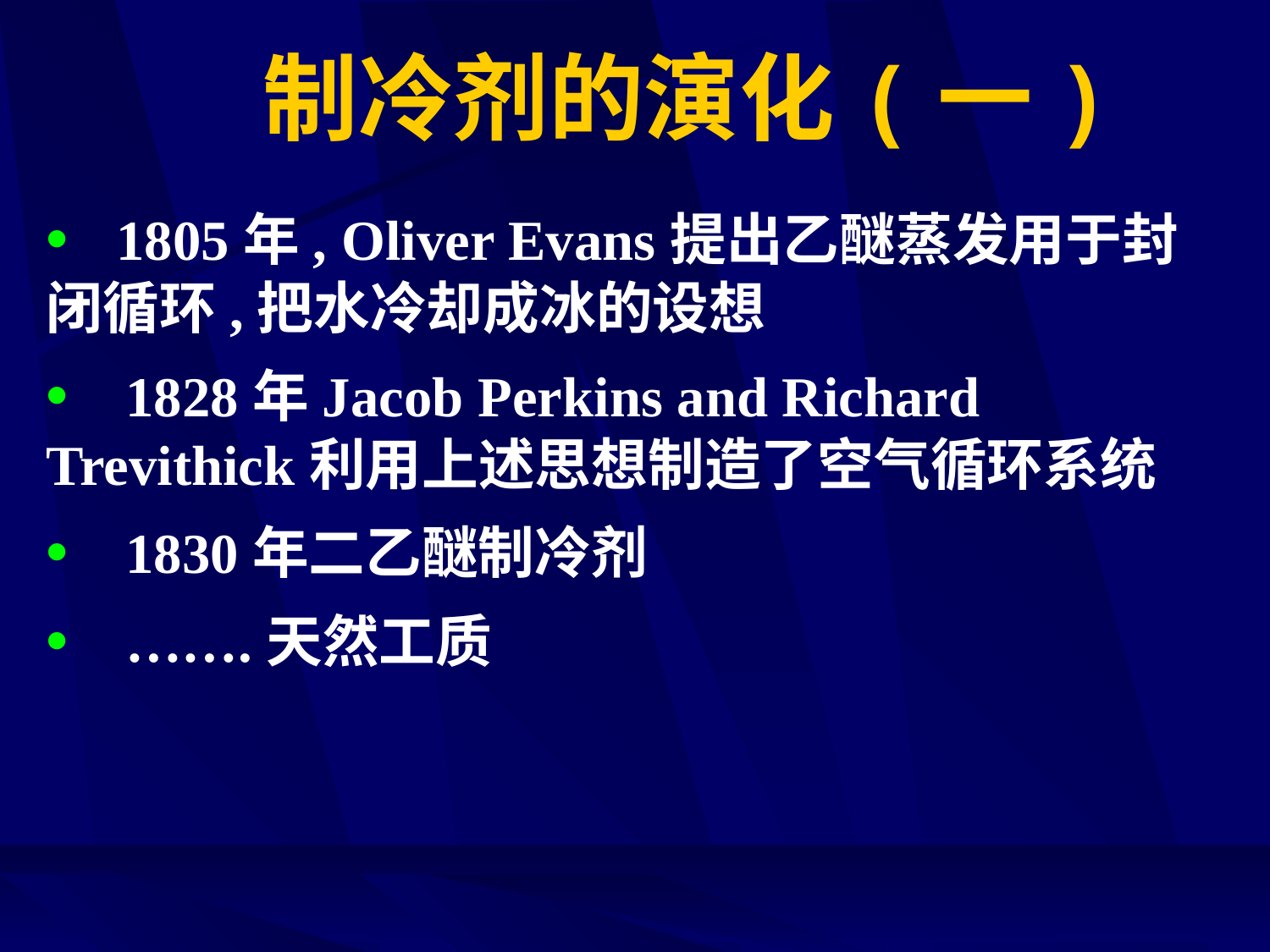

# 制冷剂的演化(一)
•   1805年, Oliver Evans提出乙醚蒸发用于封闭循环,把水冷却成冰的设想
•    1828年Jacob Perkins and Richard Trevithick利用上述思想制造了空气循环系统
•    1830年二乙醚制冷剂
•    …….天然工质